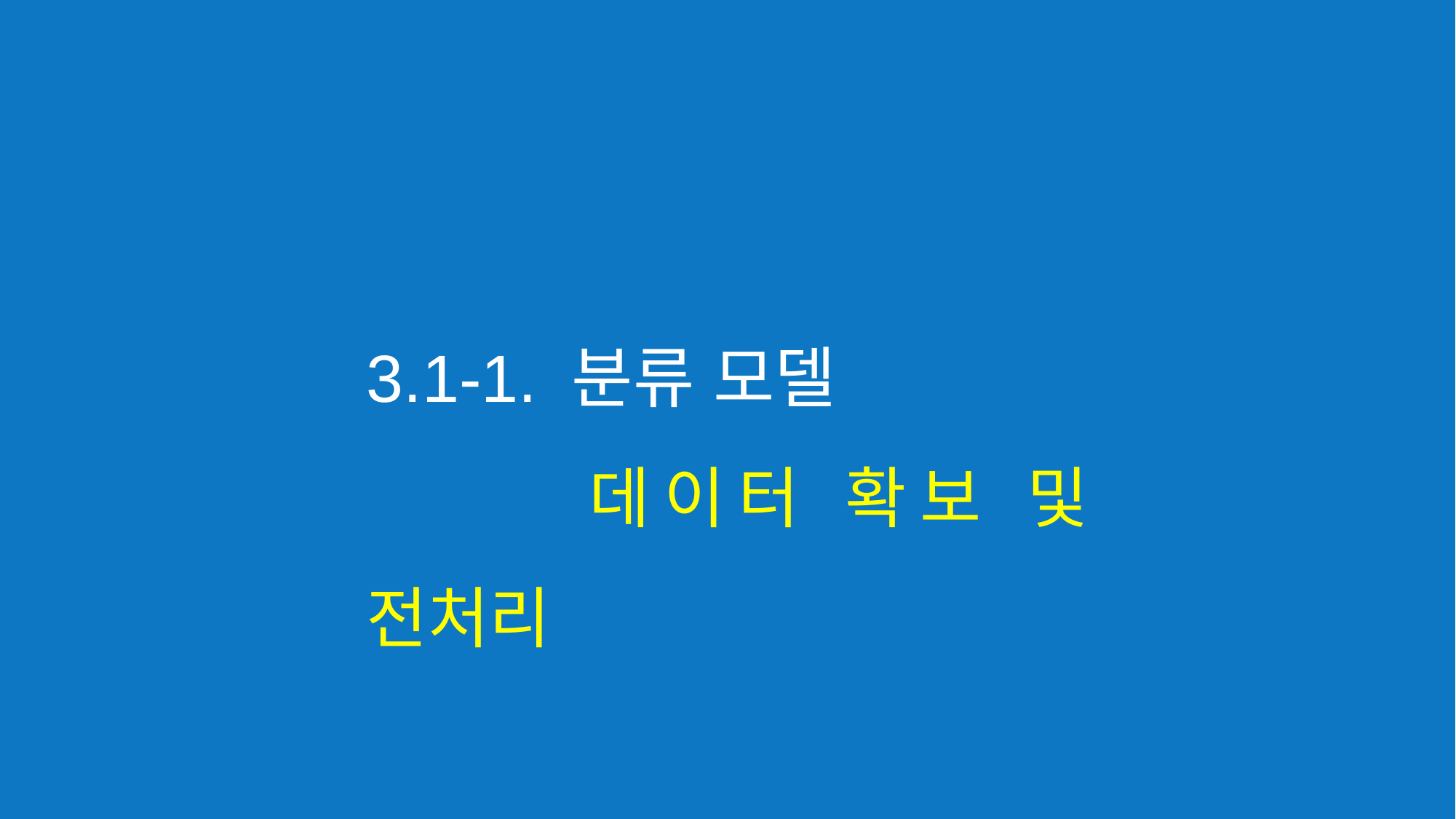

3.1-1. 분류 모델
      데이터 확보 및 전처리